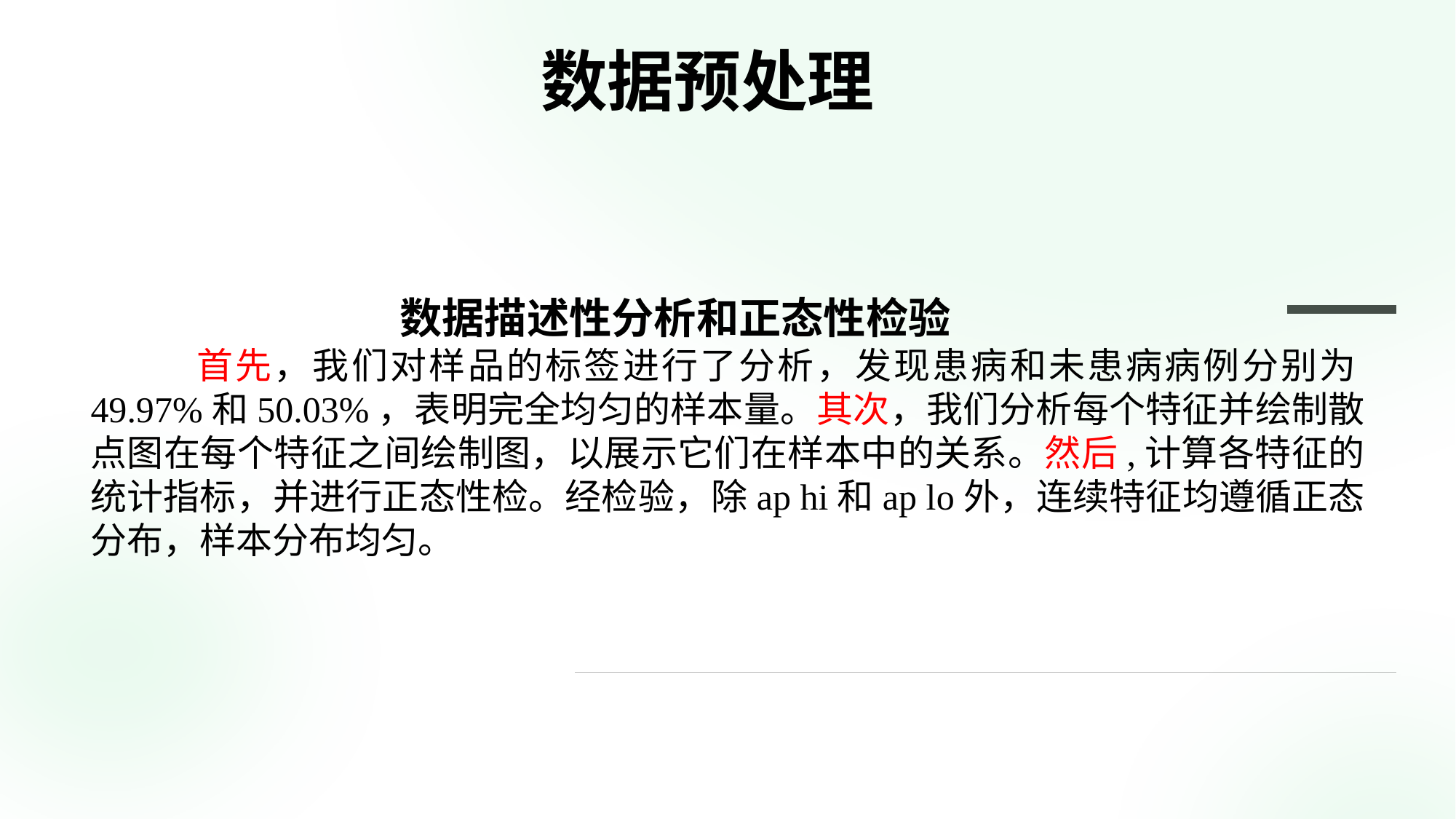

数据预处理
                               数据描述性分析和正态性检验
         首先，我们对样品的标签进行了分析，发现患病和未患病病例分别为49.97%和50.03%，表明完全均匀的样本量。其次，我们分析每个特征并绘制散点图在每个特征之间绘制图，以展示它们在样本中的关系。然后,计算各特征的统计指标，并进行正态性检。经检验，除ap hi和ap lo外，连续特征均遵循正态分布，样本分布均匀。